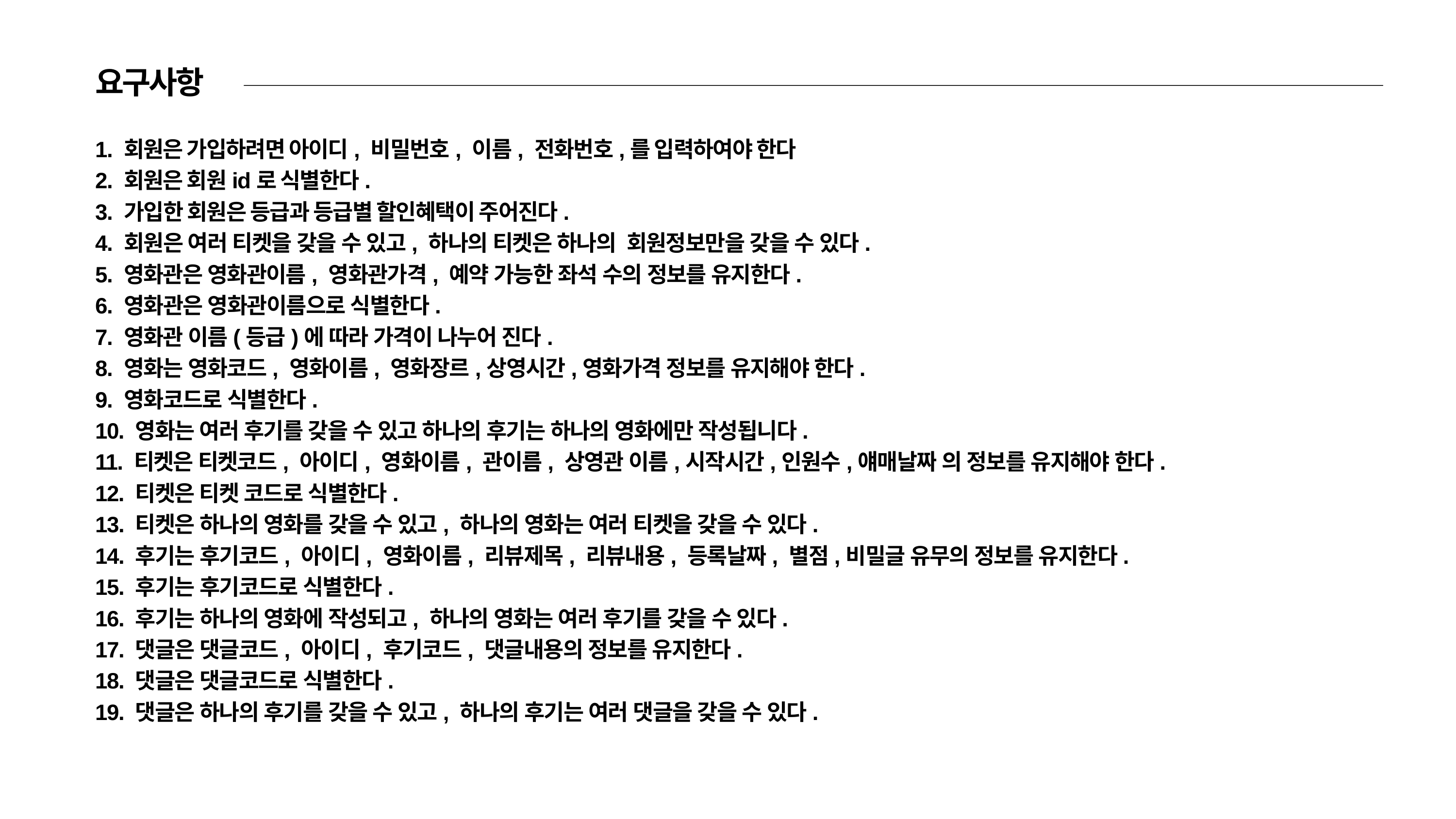

요구사항

1. 회원은 가입하려면 아이디, 비밀번호, 이름, 전화번호,를 입력하여야 한다
2. 회원은 회원id로 식별한다.
3. 가입한 회원은 등급과 등급별 할인혜택이 주어진다.
4. 회원은 여러 티켓을 갖을 수 있고, 하나의 티켓은 하나의  회원정보만을 갖을 수 있다.
5. 영화관은 영화관이름, 영화관가격, 예약 가능한 좌석 수의 정보를 유지한다.
6. 영화관은 영화관이름으로 식별한다.
7. 영화관 이름(등급)에 따라 가격이 나누어 진다.
8. 영화는 영화코드, 영화이름, 영화장르,상영시간,영화가격 정보를 유지해야 한다.
9. 영화코드로 식별한다.
10. 영화는 여러 후기를 갖을 수 있고 하나의 후기는 하나의 영화에만 작성됩니다.
11. 티켓은 티켓코드, 아이디, 영화이름, 관이름, 상영관 이름,시작시간,인원수,얘매날짜 의 정보를 유지해야 한다.
12. 티켓은 티켓 코드로 식별한다.
13. 티켓은 하나의 영화를 갖을 수 있고, 하나의 영화는 여러 티켓을 갖을 수 있다.
14. 후기는 후기코드, 아이디, 영화이름, 리뷰제목, 리뷰내용, 등록날짜, 별점,비밀글 유무의 정보를 유지한다.
15. 후기는 후기코드로 식별한다.
16. 후기는 하나의 영화에 작성되고, 하나의 영화는 여러 후기를 갖을 수 있다.
17. 댓글은 댓글코드, 아이디, 후기코드, 댓글내용의 정보를 유지한다.
18. 댓글은 댓글코드로 식별한다.
19. 댓글은 하나의 후기를 갖을 수 있고, 하나의 후기는 여러 댓글을 갖을 수 있다.